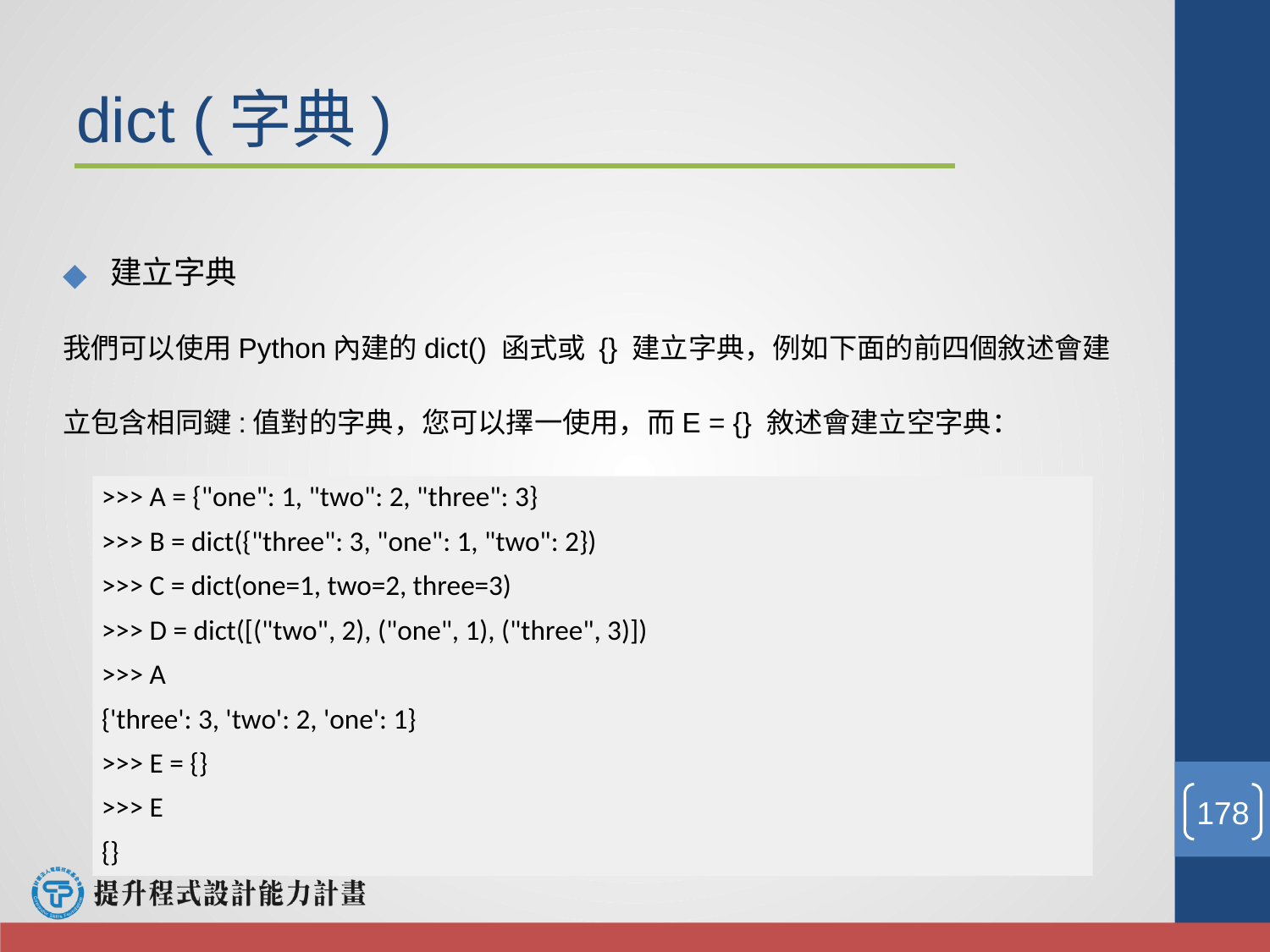

# dict (字典)
建立字典
我們可以使用Python內建的dict() 函式或 {} 建立字典，例如下面的前四個敘述會建立包含相同鍵:值對的字典，您可以擇一使用，而E = {} 敘述會建立空字典：
>>> A = {"one": 1, "two": 2, "three": 3}
>>> B = dict({"three": 3, "one": 1, "two": 2})
>>> C = dict(one=1, two=2, three=3)
>>> D = dict([("two", 2), ("one", 1), ("three", 3)])
>>> A
{'three': 3, 'two': 2, 'one': 1}
>>> E = {}
>>> E
{}

178